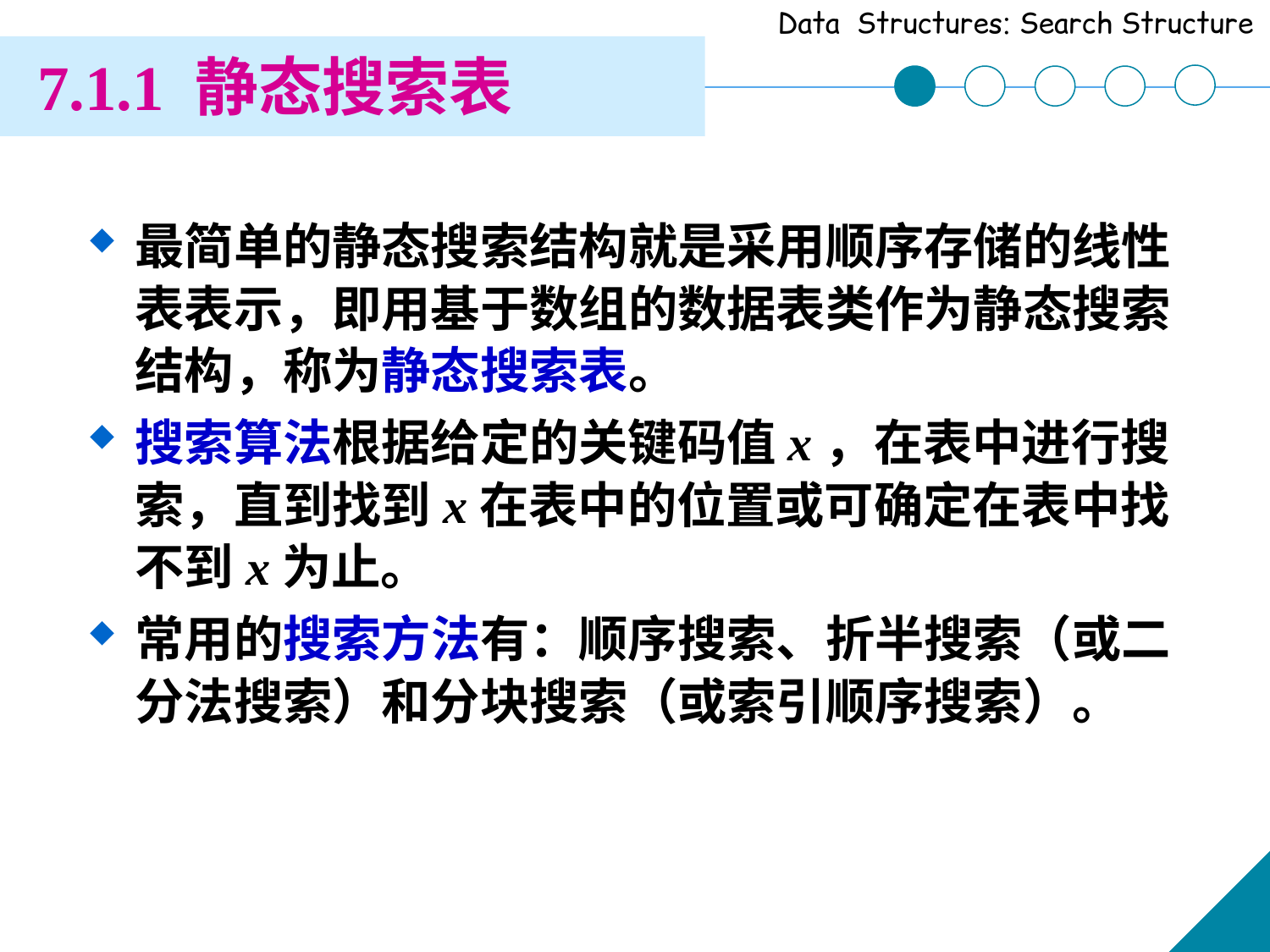

7.1.1 静态搜索表

最简单的静态搜索结构就是采用顺序存储的线性表表示，即用基于数组的数据表类作为静态搜索结构，称为静态搜索表。
搜索算法根据给定的关键码值x，在表中进行搜索，直到找到x在表中的位置或可确定在表中找不到x为止。
常用的搜索方法有：顺序搜索、折半搜索（或二分法搜索）和分块搜索（或索引顺序搜索）。